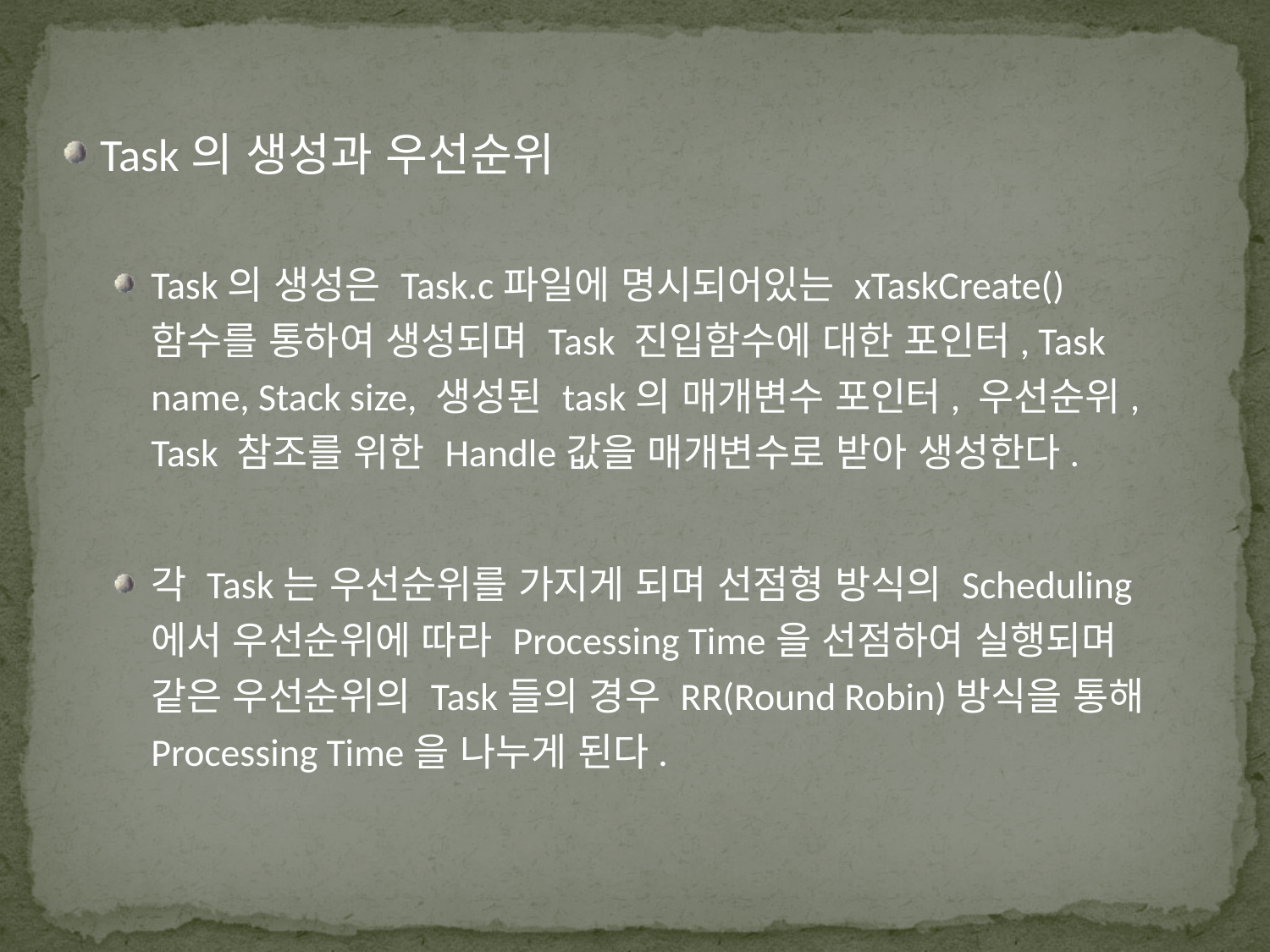

Task의 생성과 우선순위

Task의 생성은 Task.c파일에 명시되어있는 xTaskCreate()함수를 통하여 생성되며 Task 진입함수에 대한 포인터, Task name, Stack size, 생성된 task의 매개변수 포인터, 우선순위, Task 참조를 위한 Handle값을 매개변수로 받아 생성한다.

각 Task는 우선순위를 가지게 되며 선점형 방식의 Scheduling에서 우선순위에 따라 Processing Time을 선점하여 실행되며 같은 우선순위의 Task들의 경우 RR(Round Robin)방식을 통해 Processing Time을 나누게 된다.